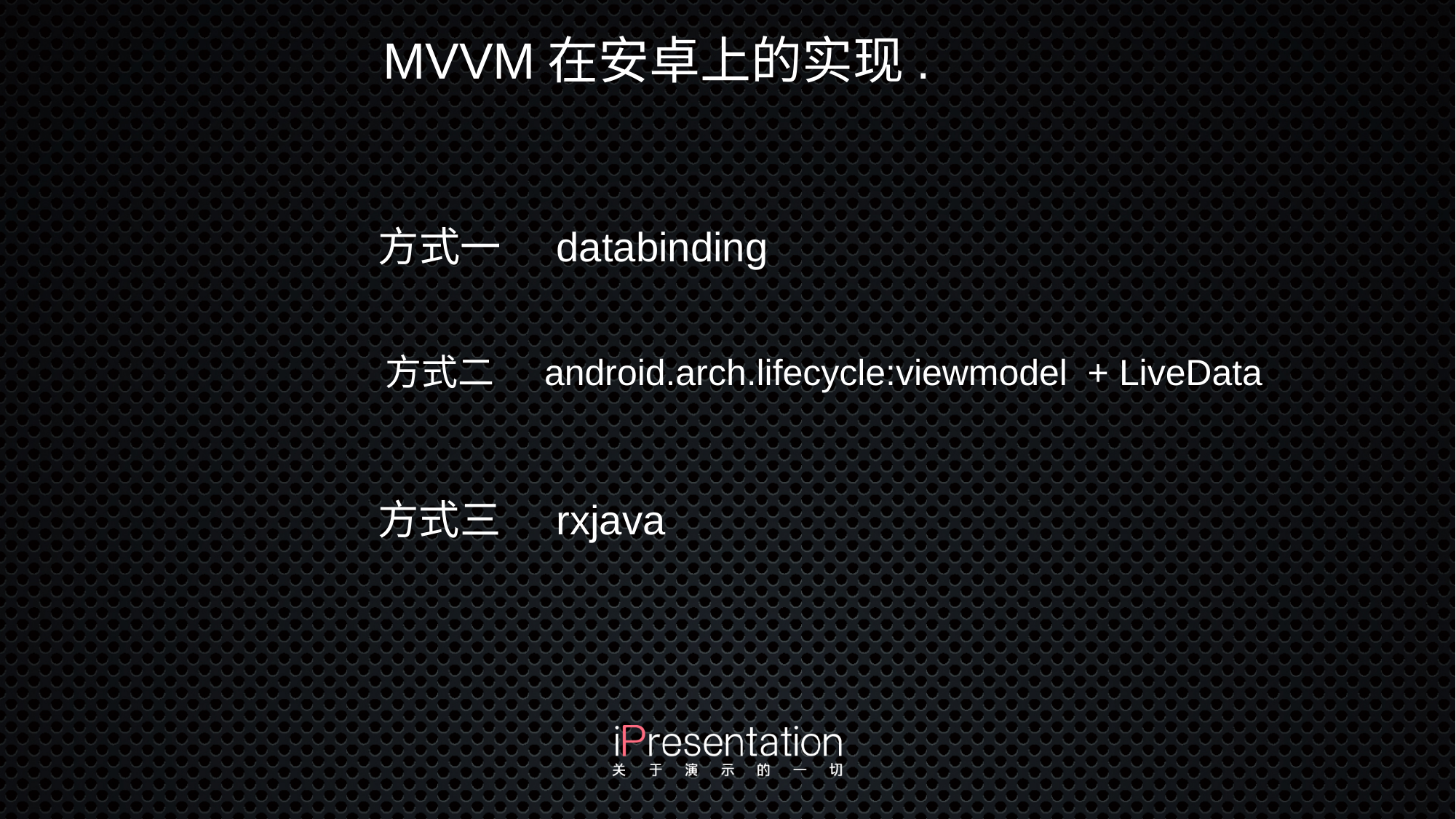

# MVVM在安卓上的实现.
方式一     databinding
方式二     android.arch.lifecycle:viewmodel  + LiveData
方式三     rxjava